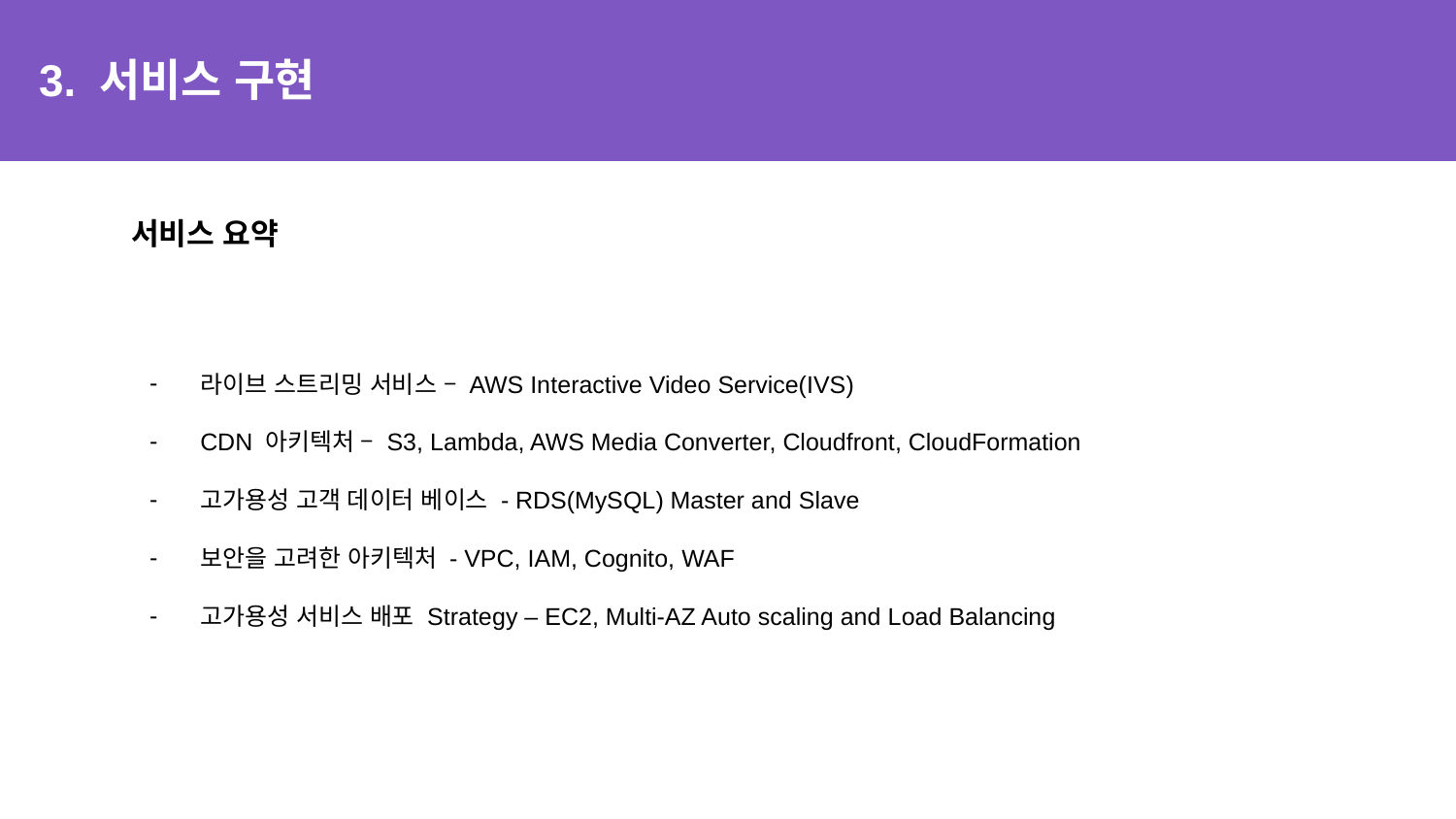

# 3. 서비스 구현
서비스 요약
라이브 스트리밍 서비스 – AWS Interactive Video Service(IVS)
CDN 아키텍처 – S3, Lambda, AWS Media Converter, Cloudfront, CloudFormation
고가용성 고객 데이터 베이스 - RDS(MySQL) Master and Slave
보안을 고려한 아키텍처 - VPC, IAM, Cognito, WAF
고가용성 서비스 배포 Strategy – EC2, Multi-AZ Auto scaling and Load Balancing